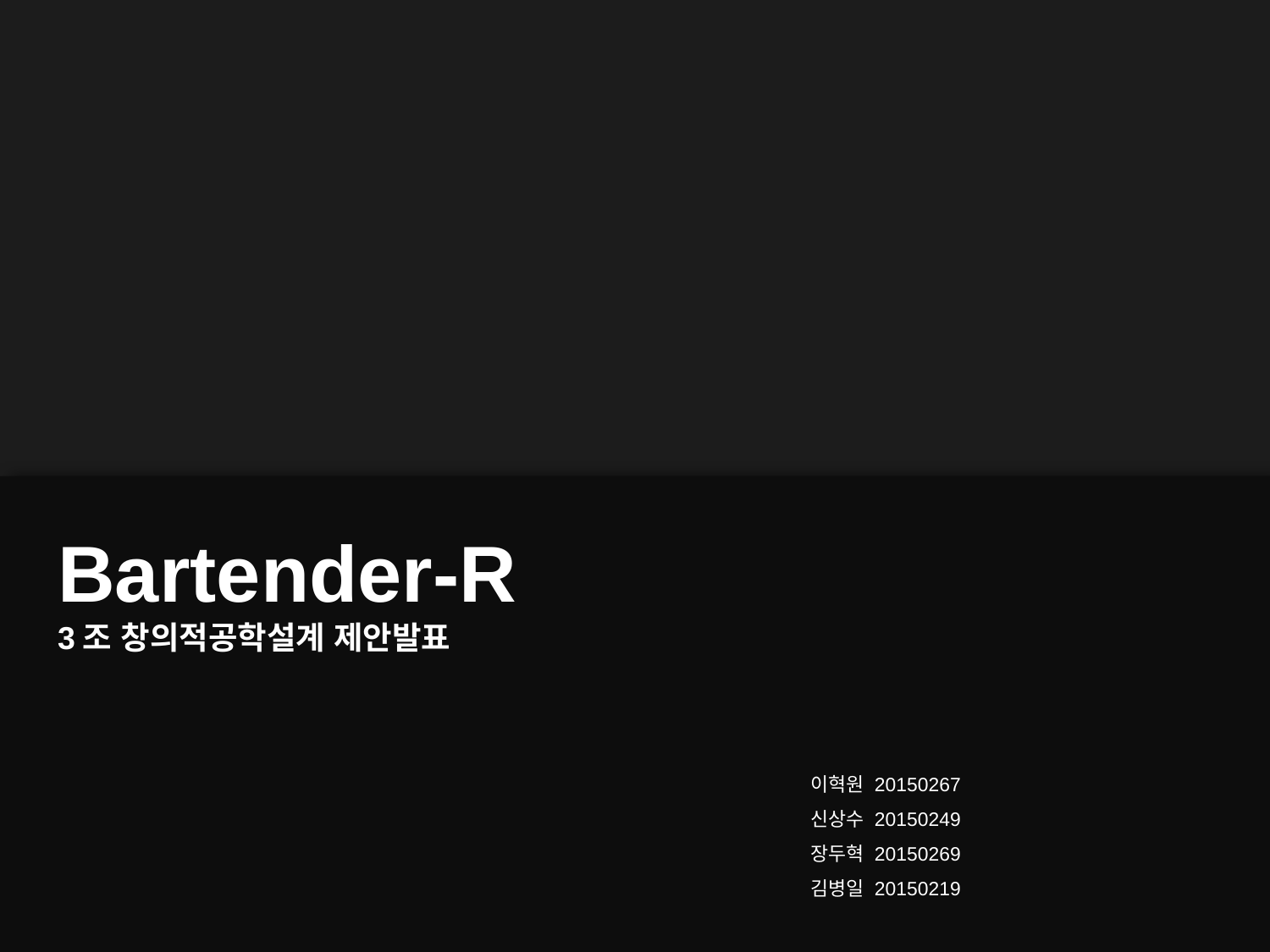

Bartender-R
3조 창의적공학설계 제안발표

이혁원 20150267
신상수 20150249
장두혁 20150269
김병일 20150219